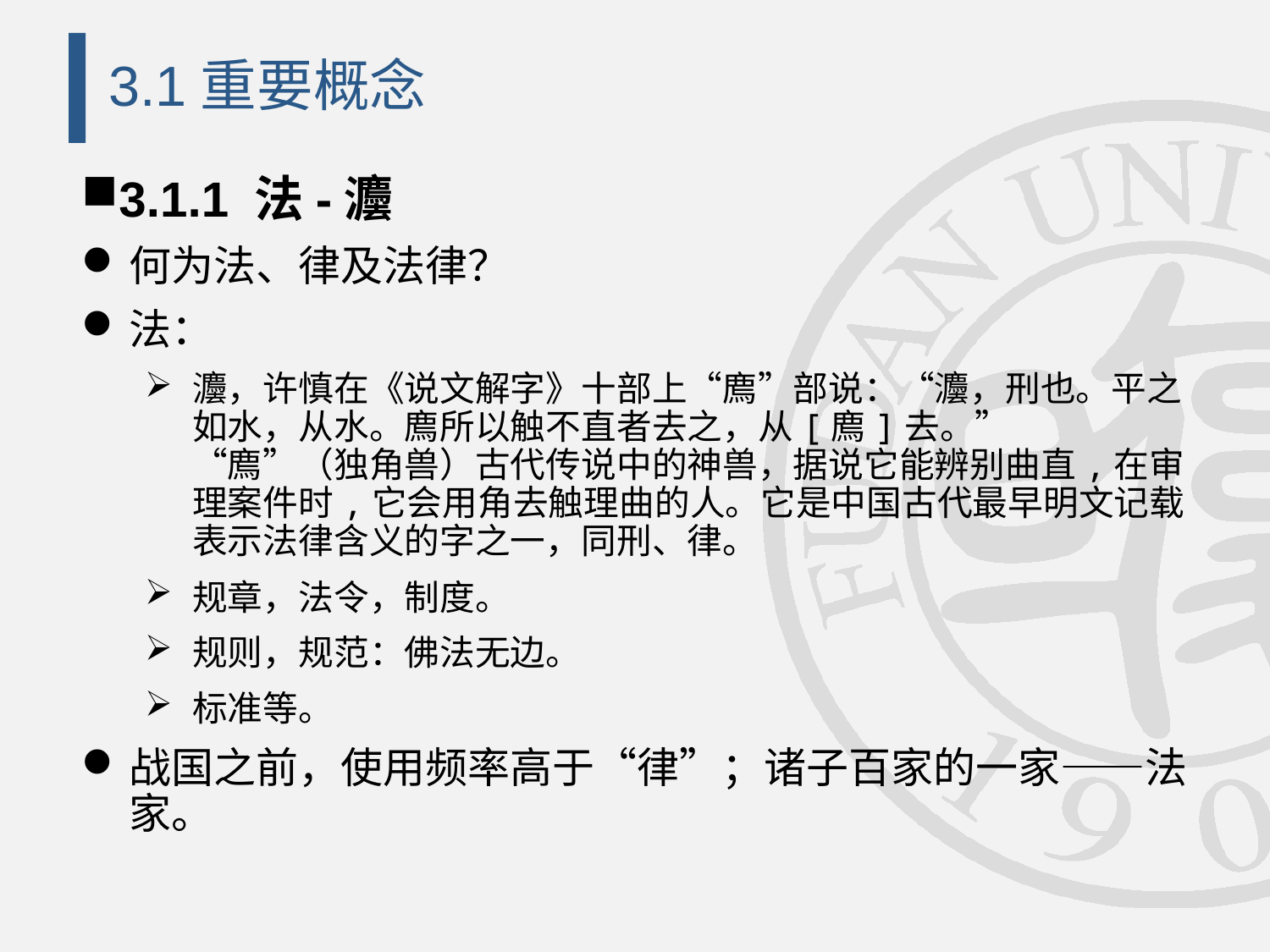

# 3.1重要概念
3.1.1 法-灋
何为法、律及法律？
法：
灋，许慎在《说文解字》十部上“廌”部说：“灋，刑也。平之如水，从水。廌所以触不直者去之，从[廌]去。”
“廌”（独角兽）古代传说中的神兽，据说它能辨别曲直,在审理案件时,它会用角去触理曲的人。它是中国古代最早明文记载表示法律含义的字之一，同刑、律。
规章，法令，制度。
规则，规范：佛法无边。
标准等。
战国之前，使用频率高于“律”；诸子百家的一家——法家。